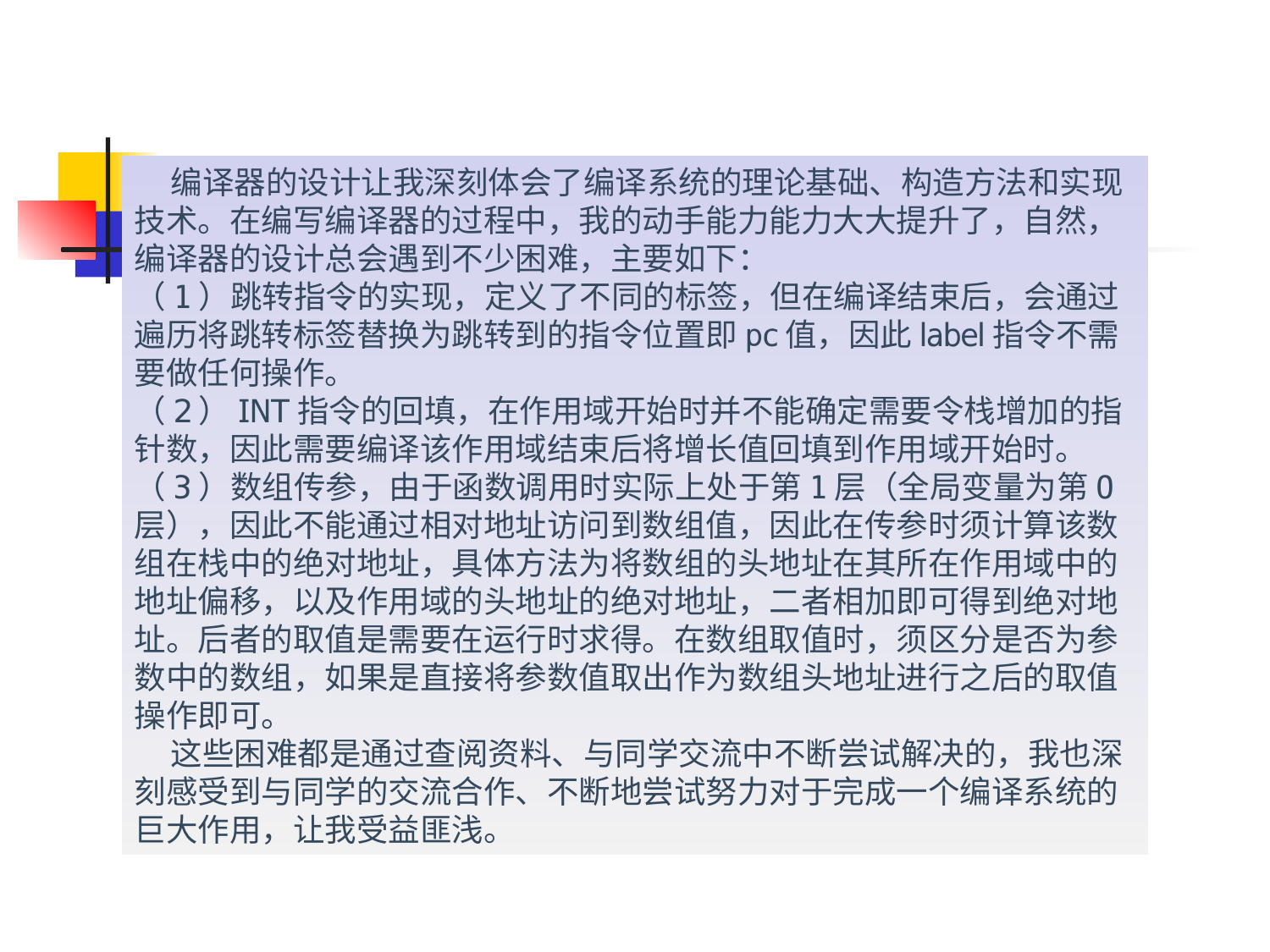

编译器的设计让我深刻体会了编译系统的理论基础、构造⽅法和实现技术。在编写编译器的过程中，我的动⼿能⼒能⼒⼤⼤提升了，⾃然，编译器的设计总会遇到不少困难，主要如下：
（1）跳转指令的实现，定义了不同的标签，但在编译结束后，会通过遍历将跳转标签替换为跳转到的指令位置即pc值，因此label指令不需要做任何操作。
（2）INT指令的回填，在作⽤域开始时并不能确定需要令栈增加的指针数，因此需要编译该作⽤域结束后将增⻓值回填到作⽤域开始时。
（3）数组传参，由于函数调⽤时实际上处于第1层（全局变量为第0层），因此不能通过相对地址访问到数组值，因此在传参时须计算该数组在栈中的绝对地址，具体⽅法为将数组的头地址在其所在作⽤域中的地址偏移，以及作⽤域的头地址的绝对地址，⼆者相加即可得到绝对地址。后者的取值是需要在运⾏时求得。在数组取值时，须区分是否为参数中的数组，如果是直接将参数值取出作为数组头地址进⾏之后的取值操作即可。
    这些困难都是通过查阅资料、与同学交流中不断尝试解决的，我也深刻感受到与同学的交流合作、不断地尝试努⼒对于完成⼀个编译系统的巨⼤作⽤，让我受益匪浅。